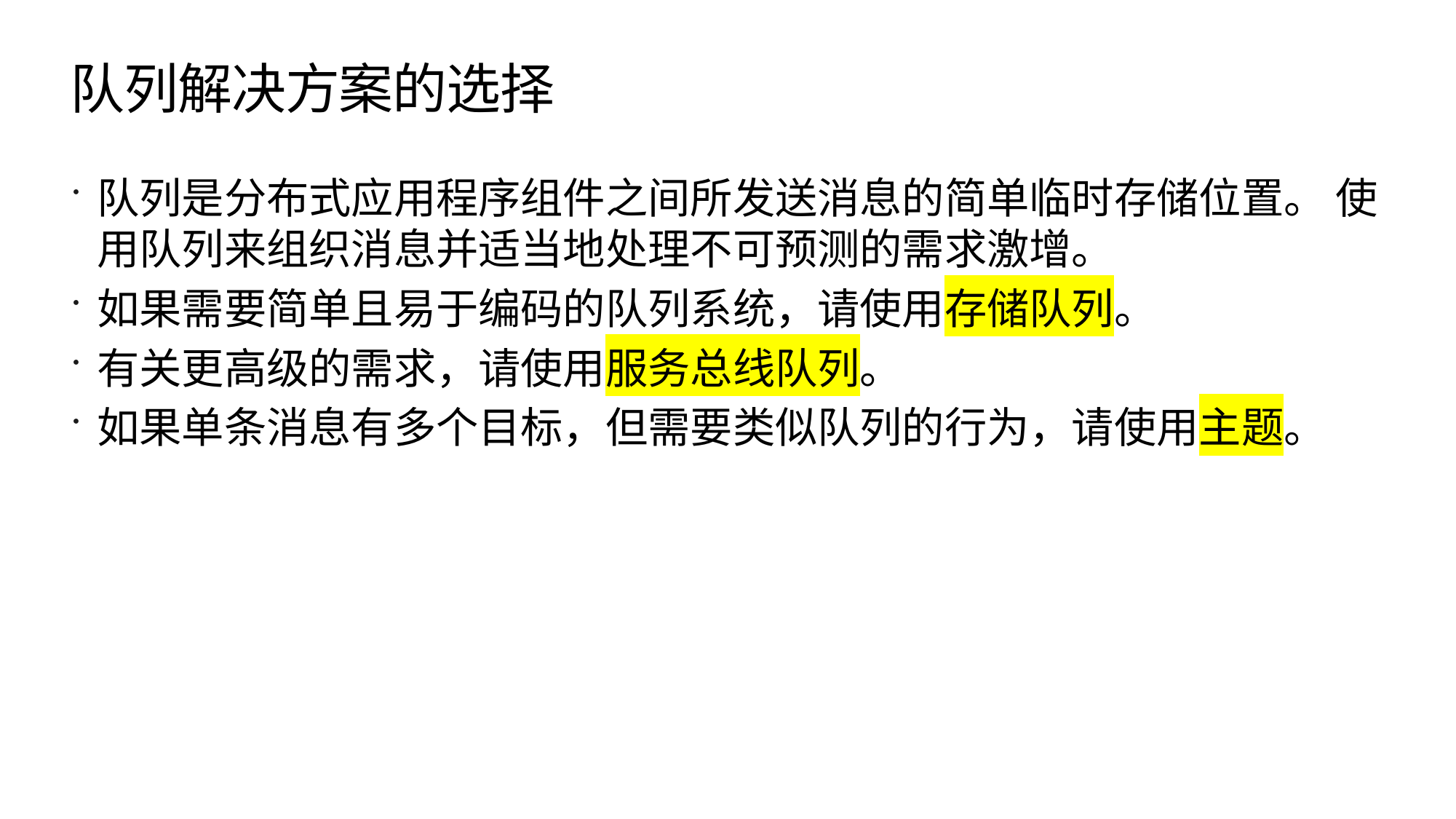

# 队列解决方案的选择
队列是分布式应用程序组件之间所发送消息的简单临时存储位置。 使用队列来组织消息并适当地处理不可预测的需求激增。
如果需要简单且易于编码的队列系统，请使用存储队列。
有关更高级的需求，请使用服务总线队列。
如果单条消息有多个目标，但需要类似队列的行为，请使用主题。